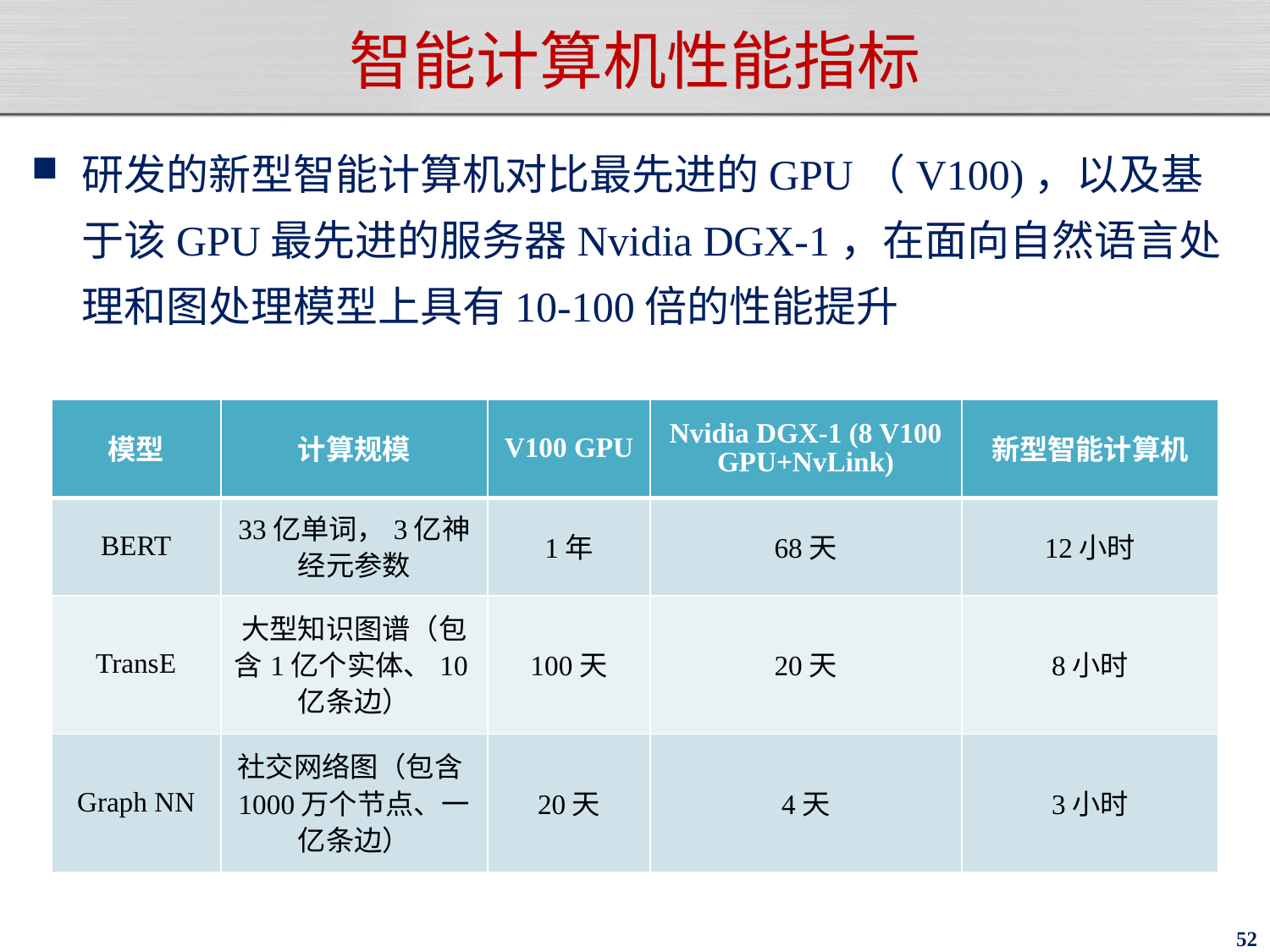

# 智能计算机性能指标
研发的新型智能计算机对比最先进的GPU（V100)，以及基于该GPU最先进的服务器Nvidia DGX-1，在面向自然语言处理和图处理模型上具有10-100倍的性能提升
| 模型 | 计算规模 | V100 GPU | Nvidia DGX-1 (8 V100 GPU+NvLink) | 新型智能计算机 |
| --- | --- | --- | --- | --- |
| BERT | 33亿单词，3亿神经元参数 | 1年 | 68天 | 12小时 |
| TransE | 大型知识图谱（包含1亿个实体、10亿条边） | 100天 | 20天 | 8小时 |
| Graph NN | 社交网络图（包含1000万个节点、一亿条边） | 20天 | 4天 | 3小时 |
52